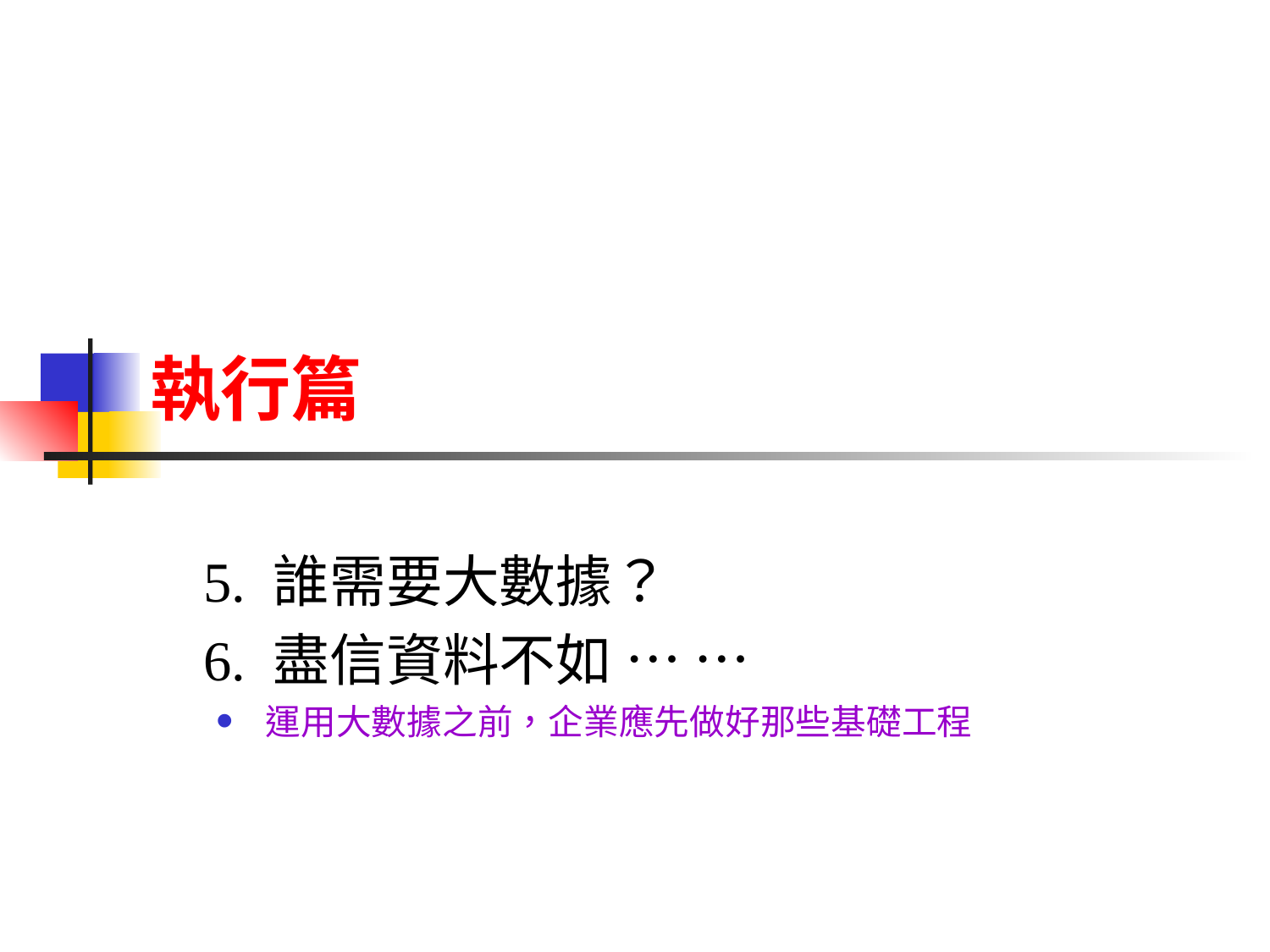

# 執行篇
5. 誰需要大數據？
6. 盡信資料不如 … …
運用大數據之前，企業應先做好那些基礎工程